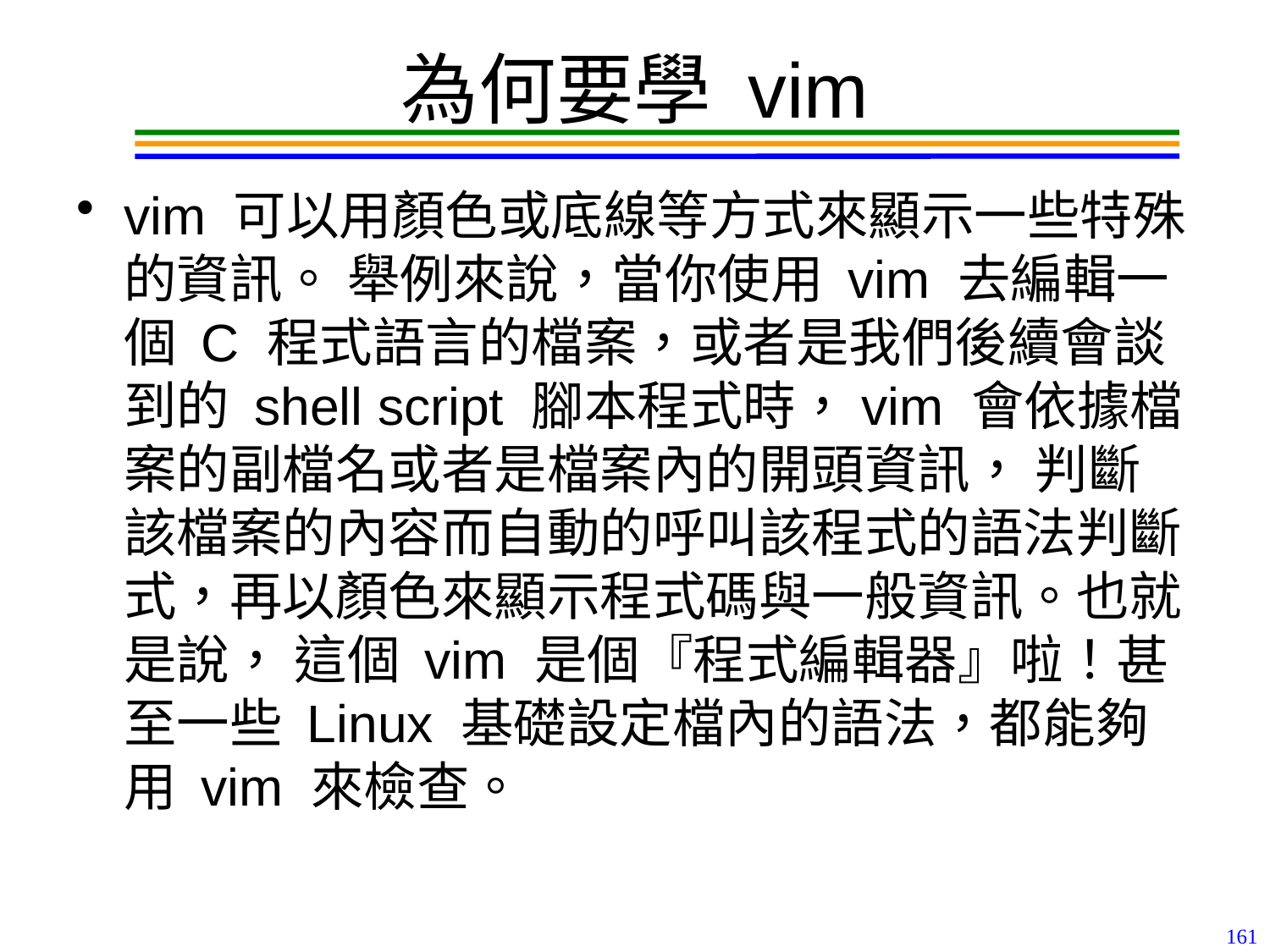

# 為何要學 vim
vim 可以用顏色或底線等方式來顯示一些特殊的資訊。 舉例來說，當你使用 vim 去編輯一個 C 程式語言的檔案，或者是我們後續會談到的 shell script 腳本程式時，vim 會依據檔案的副檔名或者是檔案內的開頭資訊， 判斷該檔案的內容而自動的呼叫該程式的語法判斷式，再以顏色來顯示程式碼與一般資訊。也就是說， 這個 vim 是個『程式編輯器』啦！甚至一些 Linux 基礎設定檔內的語法，都能夠用 vim 來檢查。
161